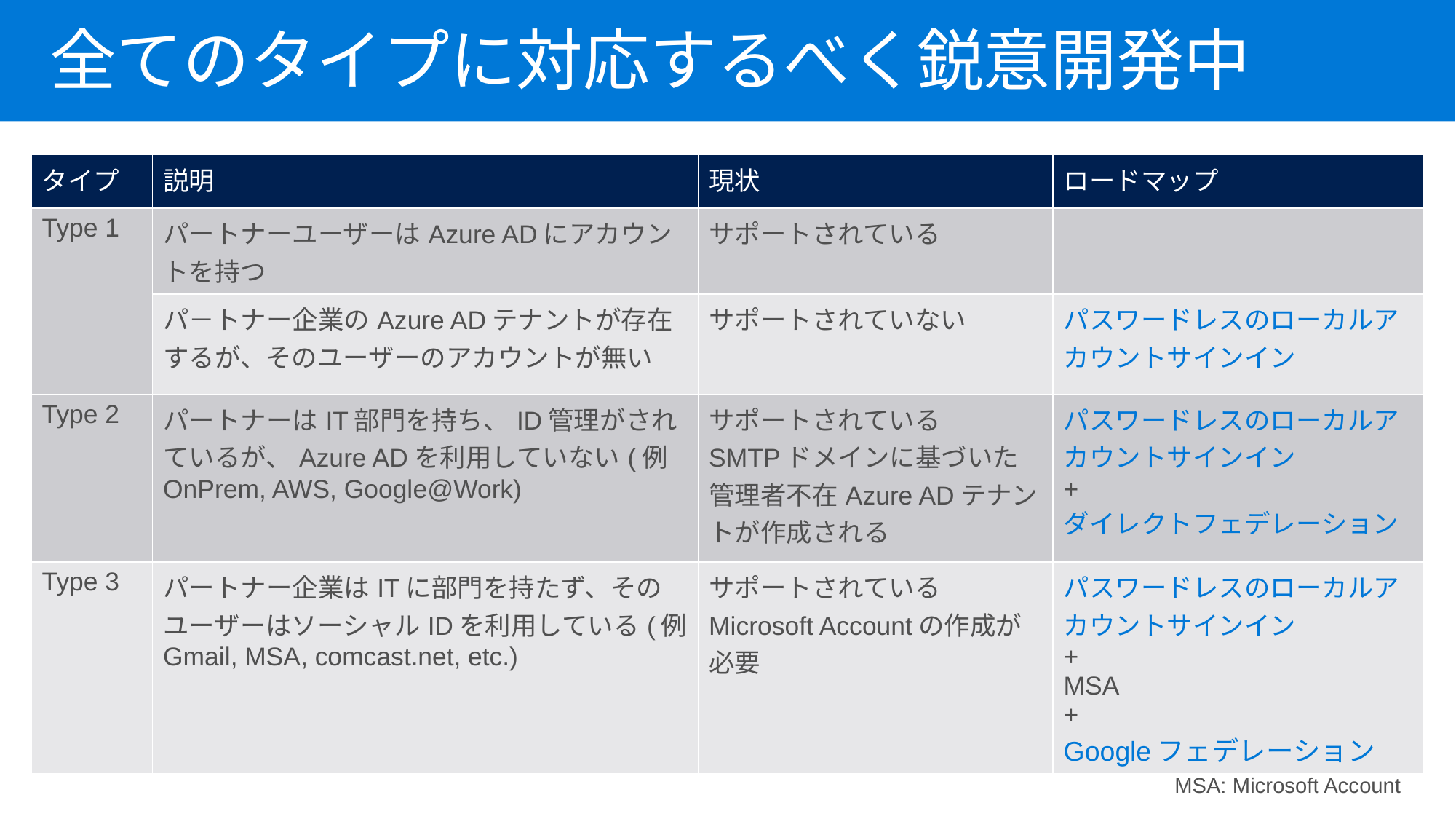

全てのタイプに対応するべく鋭意開発中
| タイプ | 説明 | 現状 | ロードマップ |
| --- | --- | --- | --- |
| Type 1 | パートナーユーザーはAzure ADにアカウントを持つ | サポートされている |  |
|  | パ－トナー企業のAzure ADテナントが存在するが、そのユーザーのアカウントが無い | サポートされていない | パスワードレスのローカルアカウントサインイン |
| Type 2 | パートナーはIT部門を持ち、ID管理がされているが、Azure ADを利用していない(例 OnPrem, AWS, Google@Work) | サポートされている SMTPドメインに基づいた管理者不在Azure ADテナントが作成される | パスワードレスのローカルアカウントサインイン + ダイレクトフェデレーション |
| Type 3 | パートナー企業はITに部門を持たず、そのユーザーはソーシャルIDを利用している(例 Gmail, MSA, comcast.net, etc.) | サポートされている Microsoft Accountの作成が必要 | パスワードレスのローカルアカウントサインイン + MSA + Googleフェデレーション |
MSA: Microsoft Account